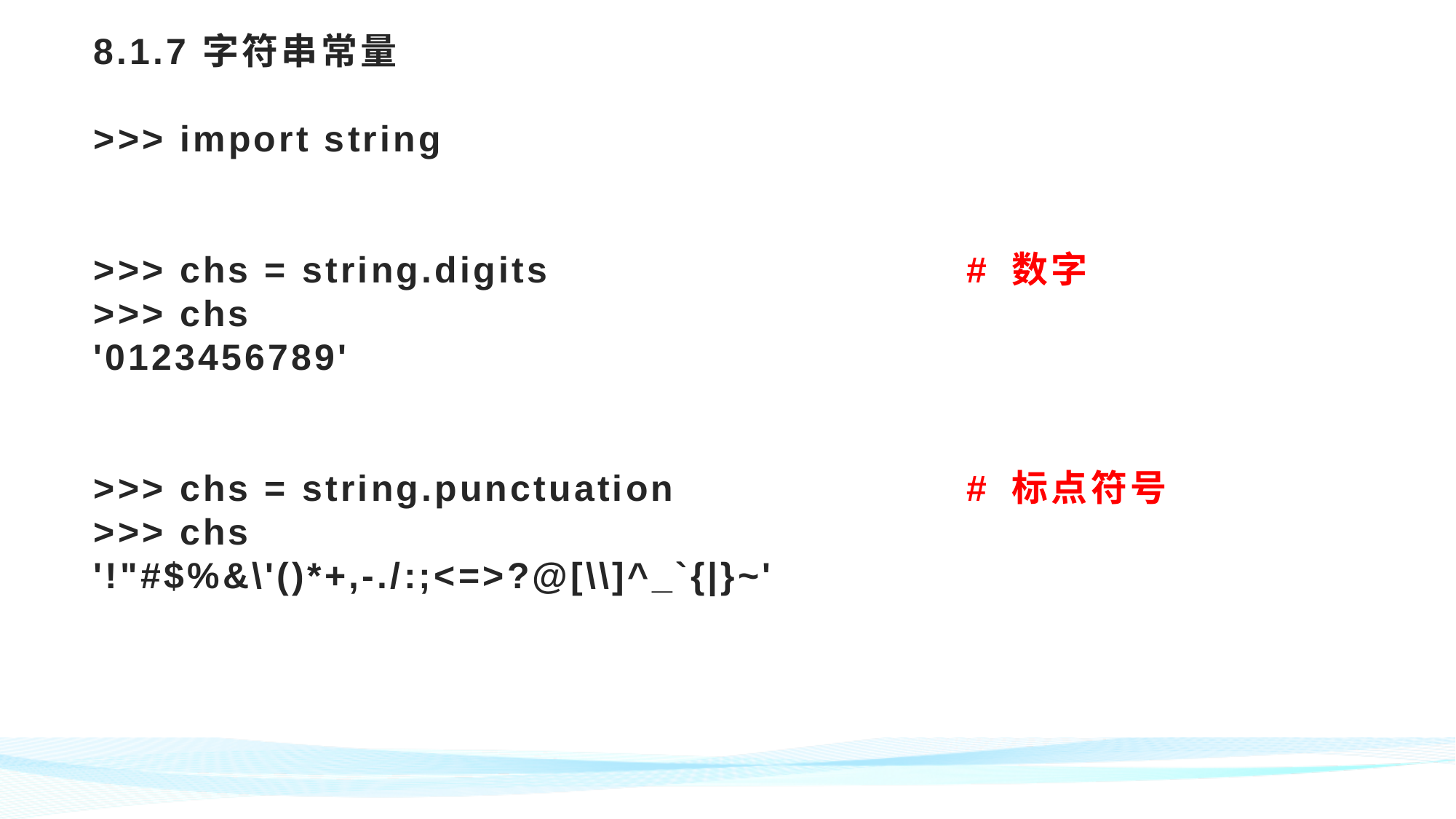

# 8.1.7	字符串常量 >>> import string >>> chs = string.digits				# 数字 >>> chs '0123456789' >>> chs = string.punctuation     			# 标点符号 >>> chs '!"#$%&\'()*+,-./:;<=>?@[\\]^_`{|}~'